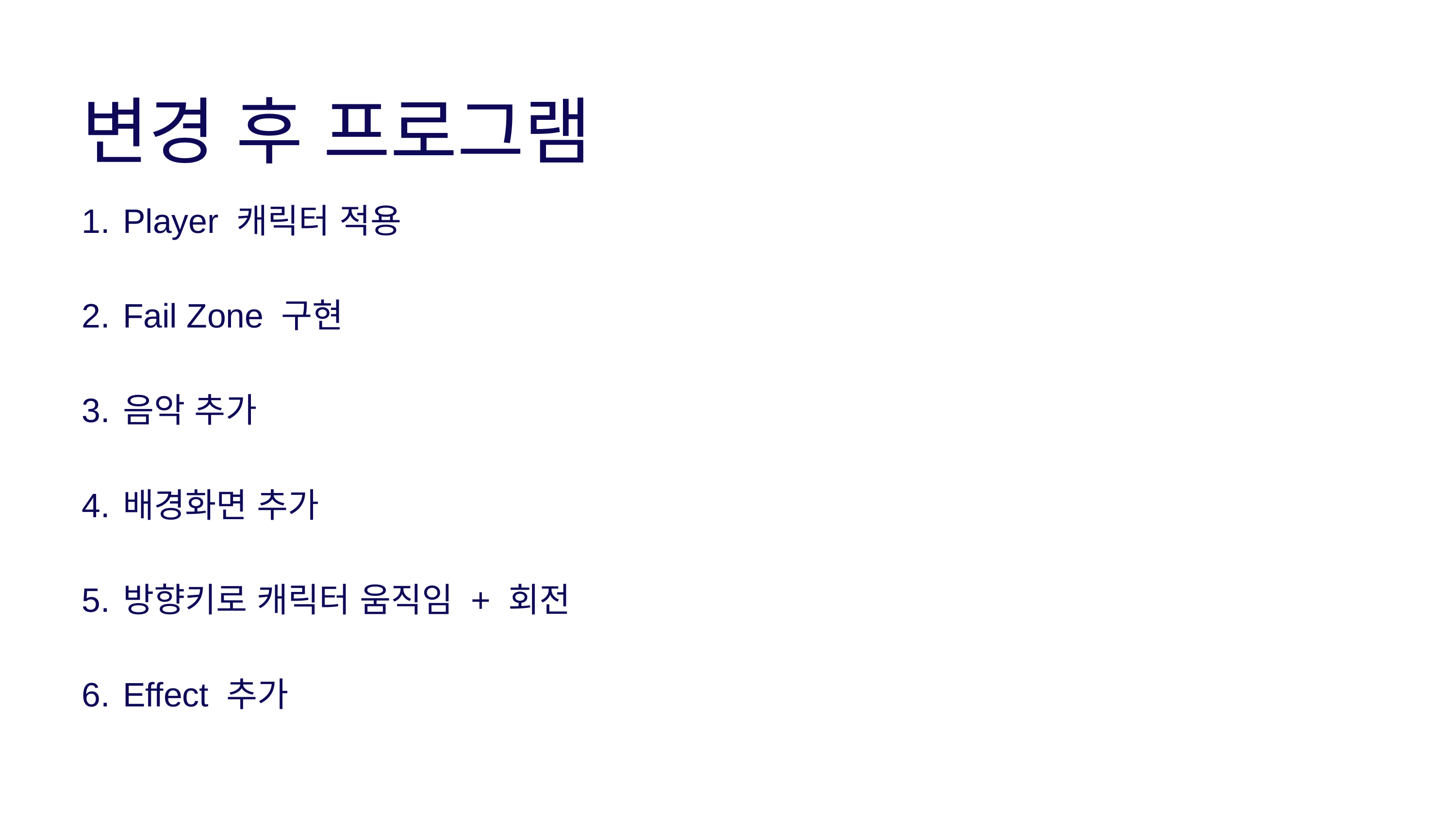

변경 후 프로그램
Player 캐릭터 적용

Fail Zone 구현

음악 추가

배경화면 추가

방향키로 캐릭터 움직임 + 회전

Effect 추가